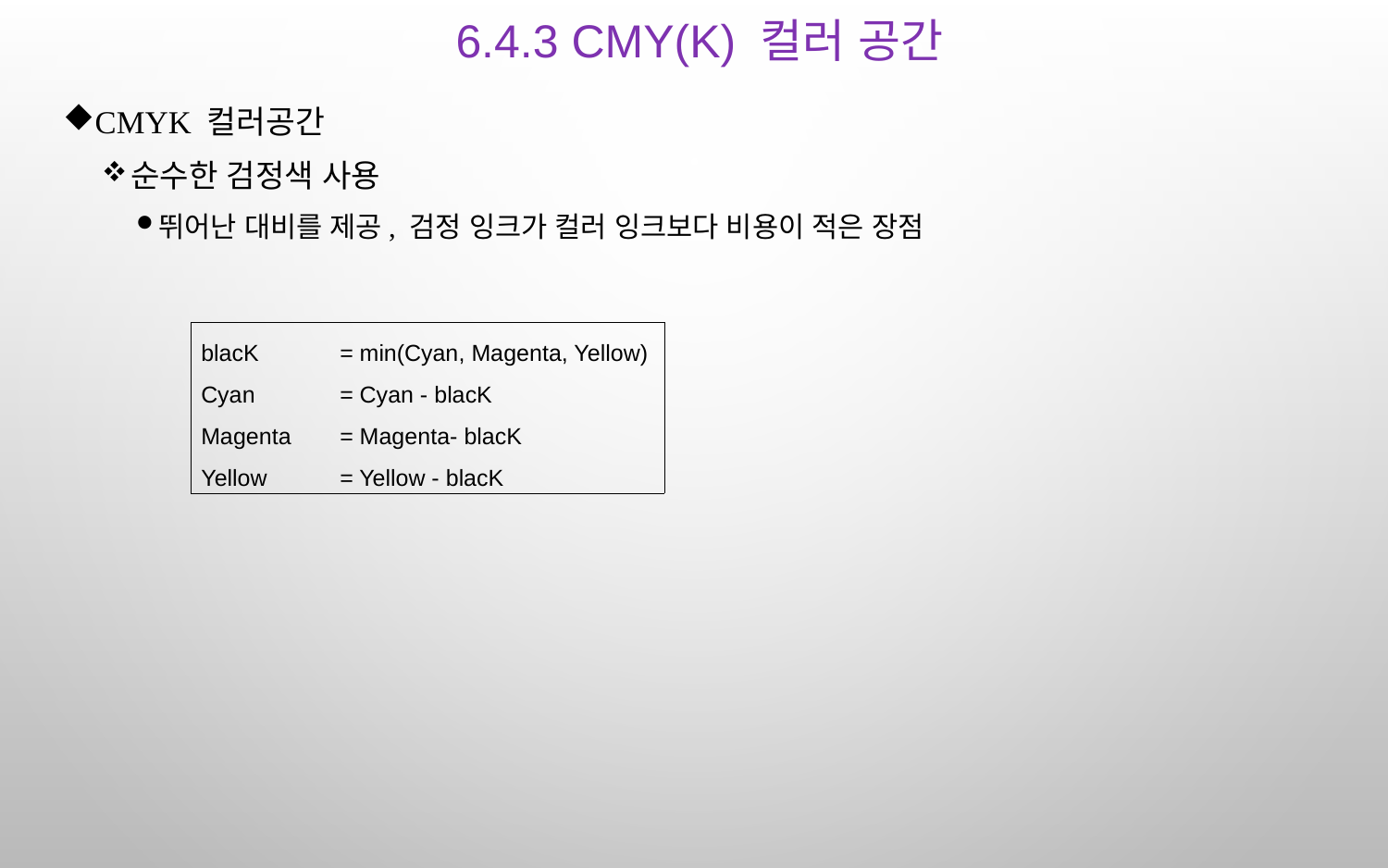

# 6.4.3 CMY(K) 컬러 공간
CMYK 컬러공간
순수한 검정색 사용
뛰어난 대비를 제공, 검정 잉크가 컬러 잉크보다 비용이 적은 장점
| blacK = min(Cyan, Magenta, Yellow) Cyan = Cyan - blacK Magenta = Magenta- blacK Yellow = Yellow - blacK |
| --- |